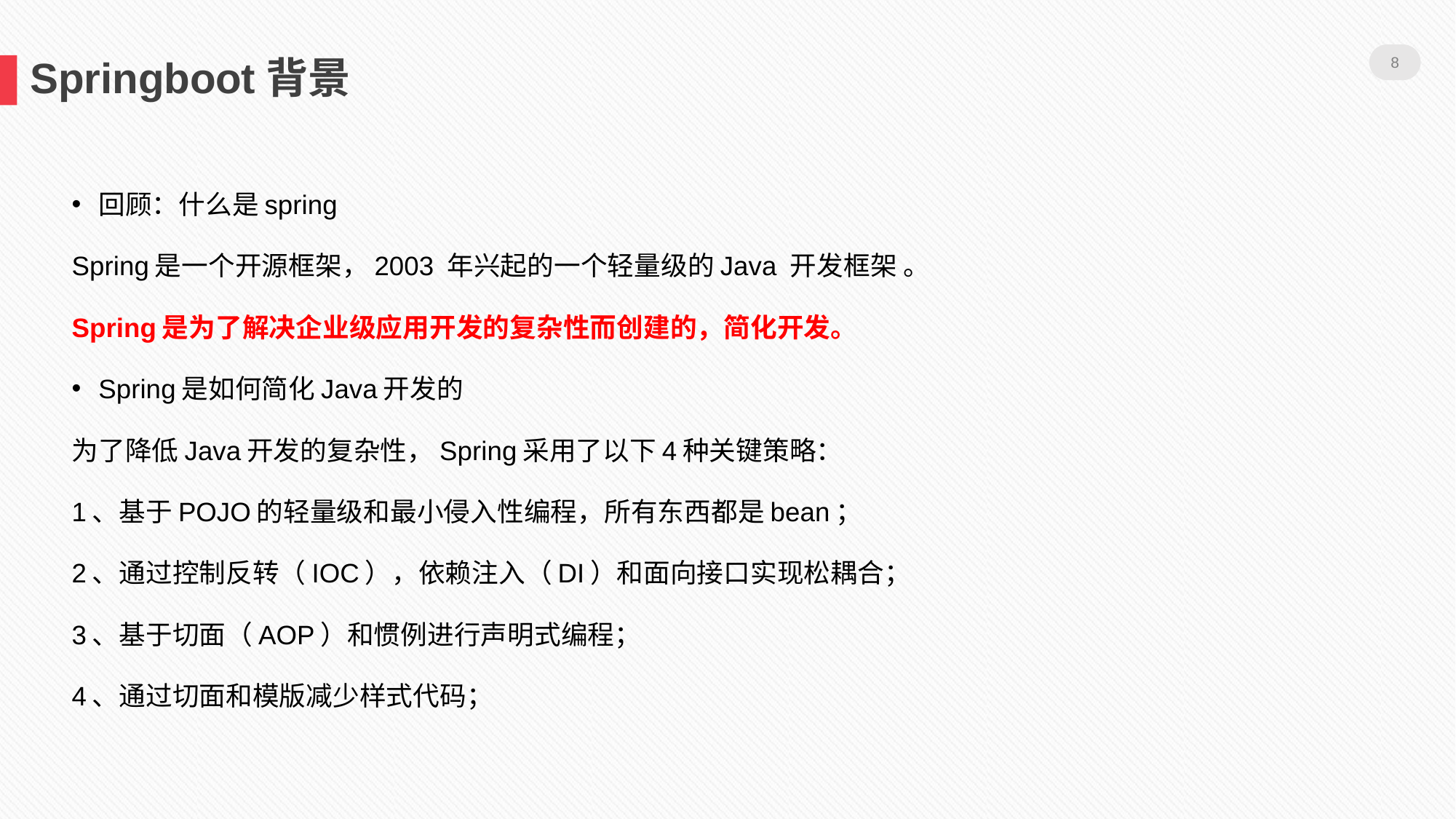

8
Springboot背景
回顾：什么是spring
Spring是一个开源框架，2003 年兴起的一个轻量级的Java 开发框架 。
Spring是为了解决企业级应用开发的复杂性而创建的，简化开发。
Spring是如何简化Java开发的
为了降低Java开发的复杂性，Spring采用了以下4种关键策略：
1、基于POJO的轻量级和最小侵入性编程，所有东西都是bean；
2、通过控制反转（IOC），依赖注入（DI）和面向接口实现松耦合；
3、基于切面（AOP）和惯例进行声明式编程；
4、通过切面和模版减少样式代码；